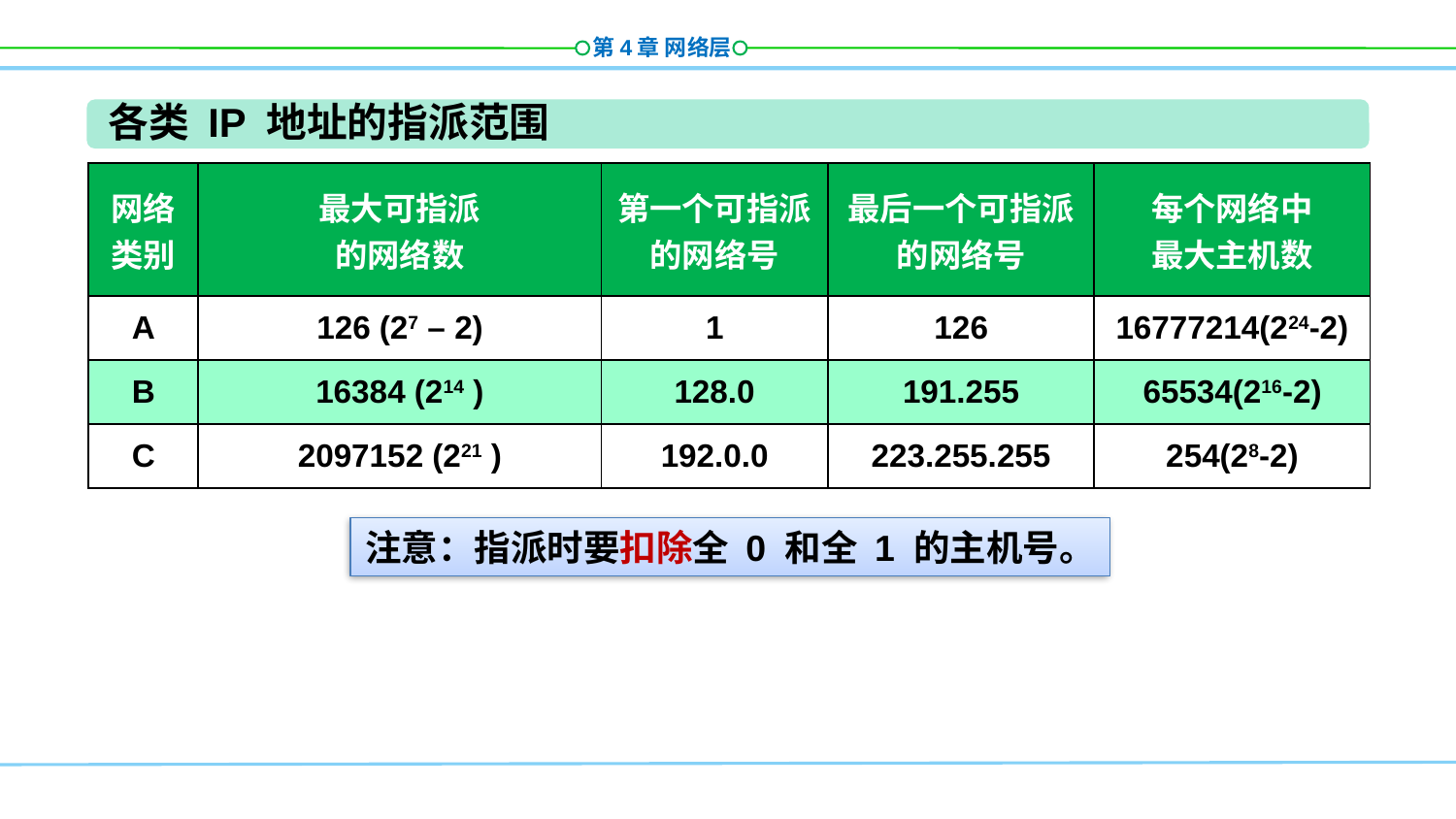

各类 IP 地址的指派范围

| 网络 类别 | 最大可指派 的网络数 | 第一个可指派的网络号 | 最后一个可指派的网络号 | 每个网络中 最大主机数 |
| --- | --- | --- | --- | --- |
| A | 126 (27 – 2) | 1 | 126 | 16777214(224-2) |
| B | 16384 (214 ) | 128.0 | 191.255 | 65534(216-2) |
| C | 2097152 (221 ) | 192.0.0 | 223.255.255 | 254(28-2) |
注意：指派时要扣除全 0 和全 1 的主机号。